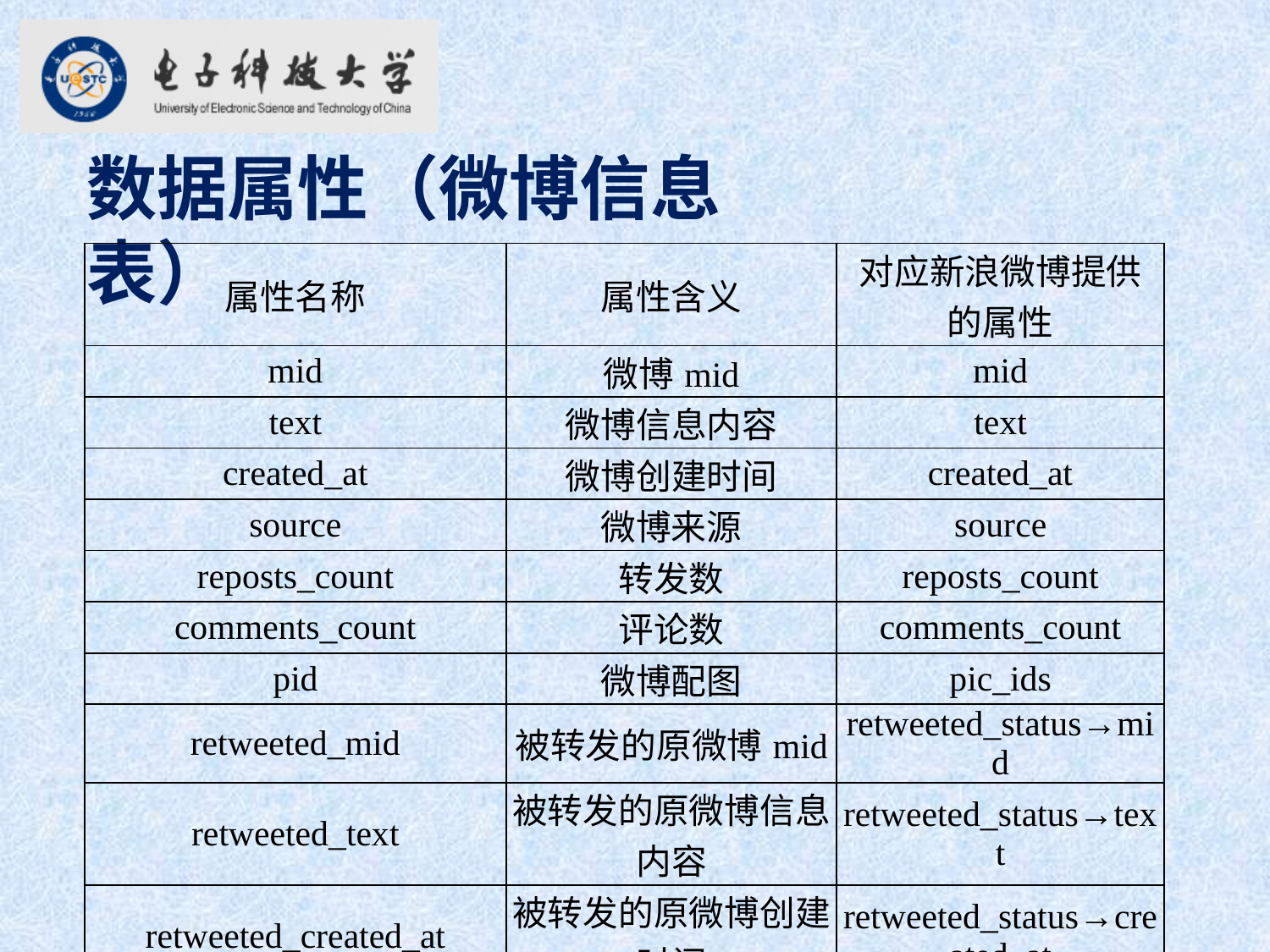

数据属性（微博信息表）
| 属性名称 | 属性含义 | 对应新浪微博提供的属性 |
| --- | --- | --- |
| mid | 微博mid | mid |
| text | 微博信息内容 | text |
| created\_at | 微博创建时间 | created\_at |
| source | 微博来源 | source |
| reposts\_count | 转发数 | reposts\_count |
| comments\_count | 评论数 | comments\_count |
| pid | 微博配图 | pic\_ids |
| retweeted\_mid | 被转发的原微博mid | retweeted\_status→mid |
| retweeted\_text | 被转发的原微博信息内容 | retweeted\_status→text |
| retweeted\_created\_at | 被转发的原微博创建时间 | retweeted\_status→created\_at |